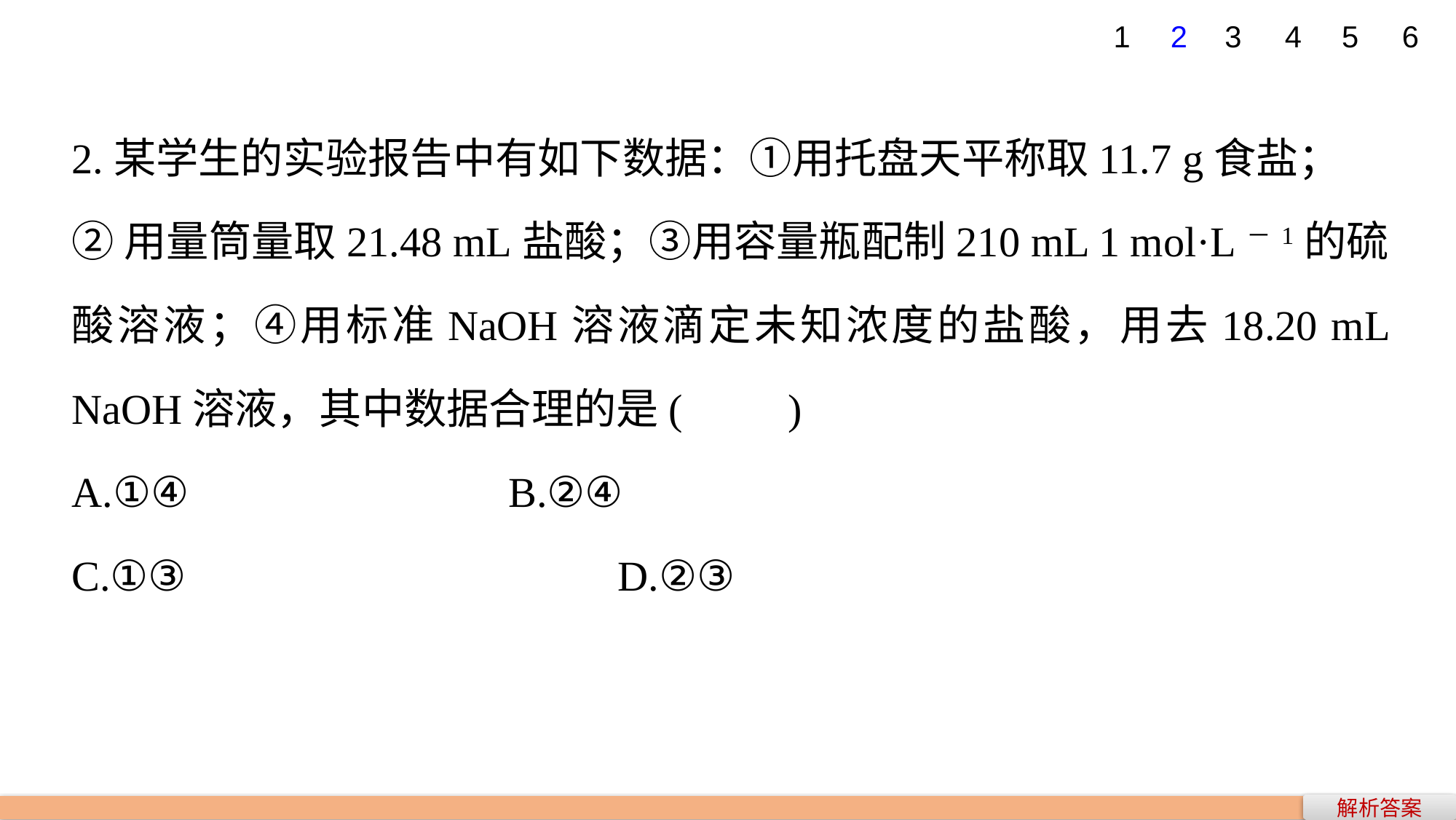

1
2
3
4
5
6
2.某学生的实验报告中有如下数据：①用托盘天平称取11.7 g食盐；
②用量筒量取21.48 mL盐酸；③用容量瓶配制210 mL 1 mol·L－1的硫酸溶液；④用标准NaOH溶液滴定未知浓度的盐酸，用去18.20 mL NaOH溶液，其中数据合理的是(　　)
A.①④  			B.②④
C.①③  				D.②③
解析答案